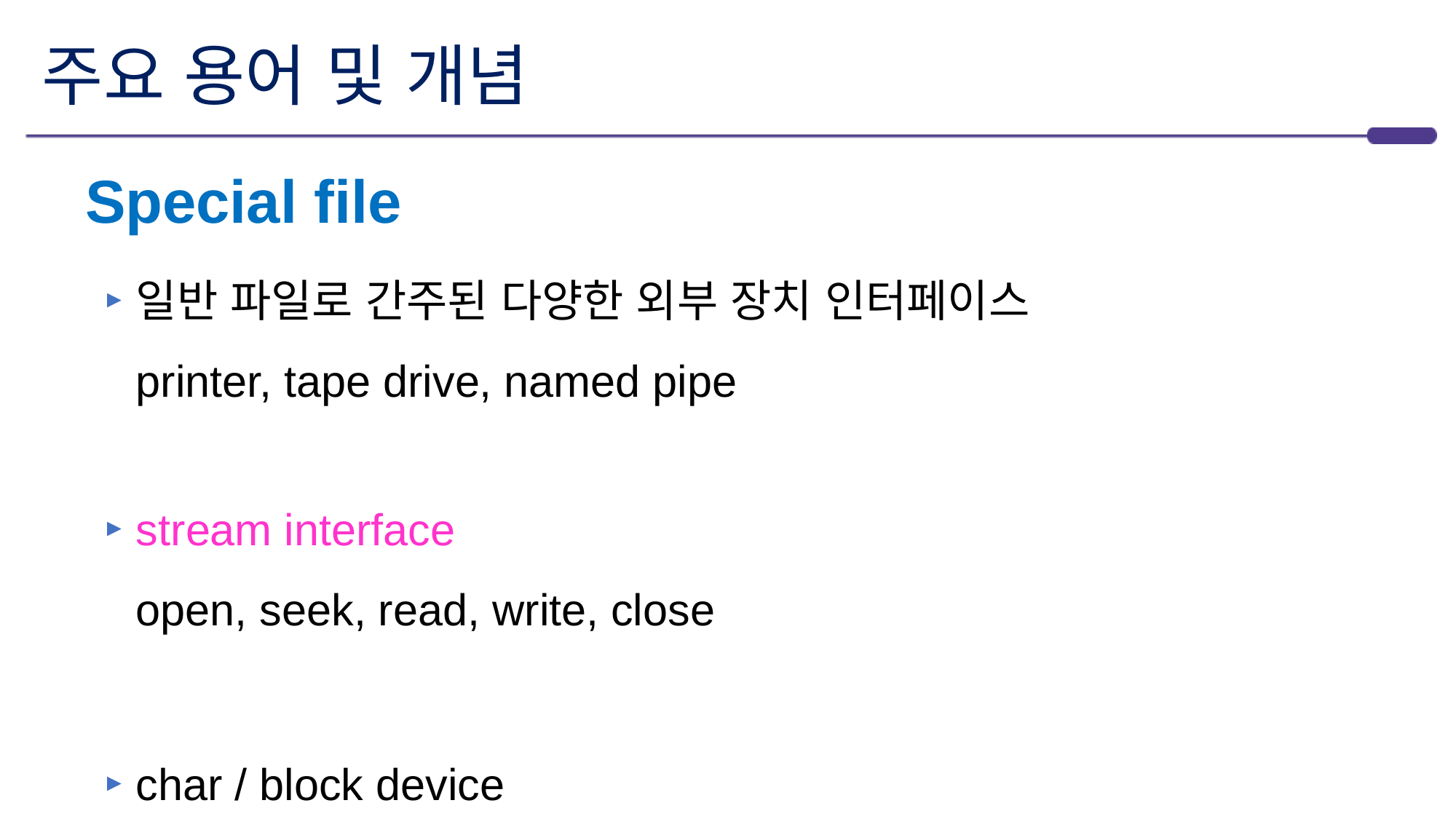

# 주요 용어 및 개념
Special file
일반 파일로 간주된 다양한 외부 장치 인터페이스
printer, tape drive, named pipe
stream interface
open, seek, read, write, close
char / block device